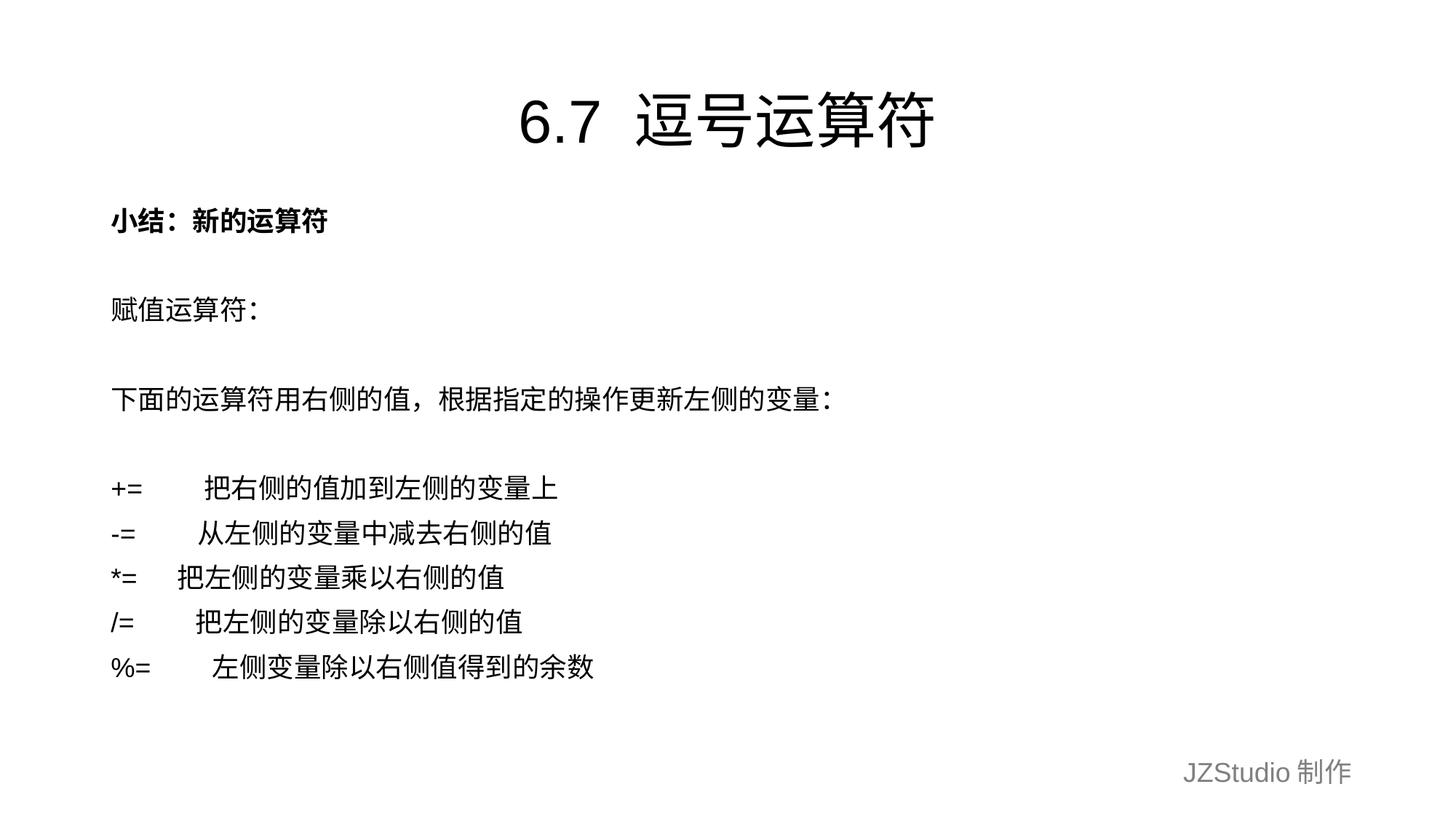

# 6.7 逗号运算符
小结：新的运算符

赋值运算符：

下面的运算符用右侧的值，根据指定的操作更新左侧的变量：

+=　　把右侧的值加到左侧的变量上
-=　　从左侧的变量中减去右侧的值
*=　 把左侧的变量乘以右侧的值
/=　　把左侧的变量除以右侧的值
%=　　左侧变量除以右侧值得到的余数